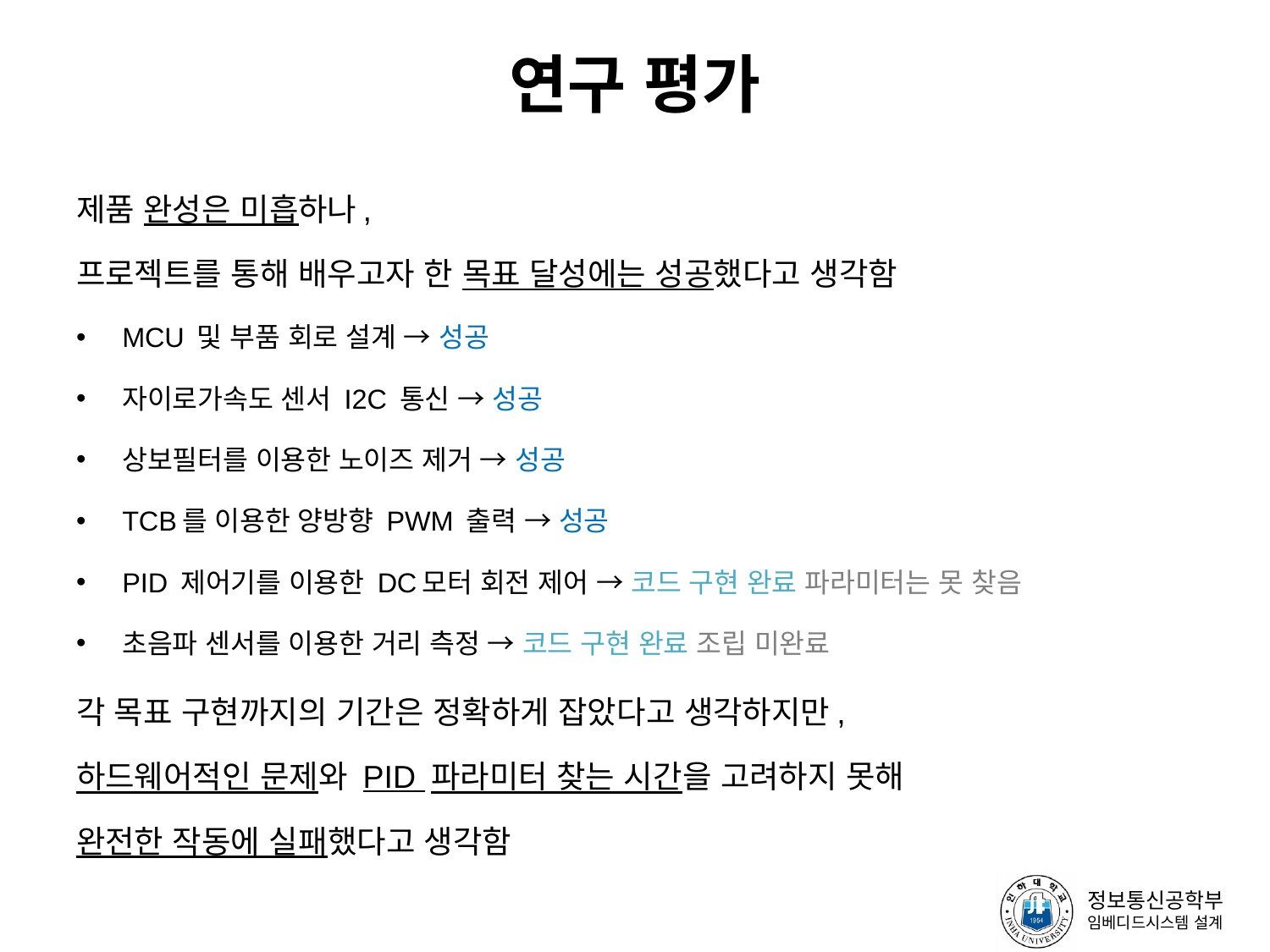

# 연구 평가
제품 완성은 미흡하나,
프로젝트를 통해 배우고자 한 목표 달성에는 성공했다고 생각함
MCU 및 부품 회로 설계 → 성공
자이로가속도 센서 I2C 통신 → 성공
상보필터를 이용한 노이즈 제거 → 성공
TCB를 이용한 양방향 PWM 출력 → 성공
PID 제어기를 이용한 DC모터 회전 제어 → 코드 구현 완료 파라미터는 못 찾음
초음파 센서를 이용한 거리 측정 → 코드 구현 완료 조립 미완료
각 목표 구현까지의 기간은 정확하게 잡았다고 생각하지만,
하드웨어적인 문제와 PID 파라미터 찾는 시간을 고려하지 못해
완전한 작동에 실패했다고 생각함